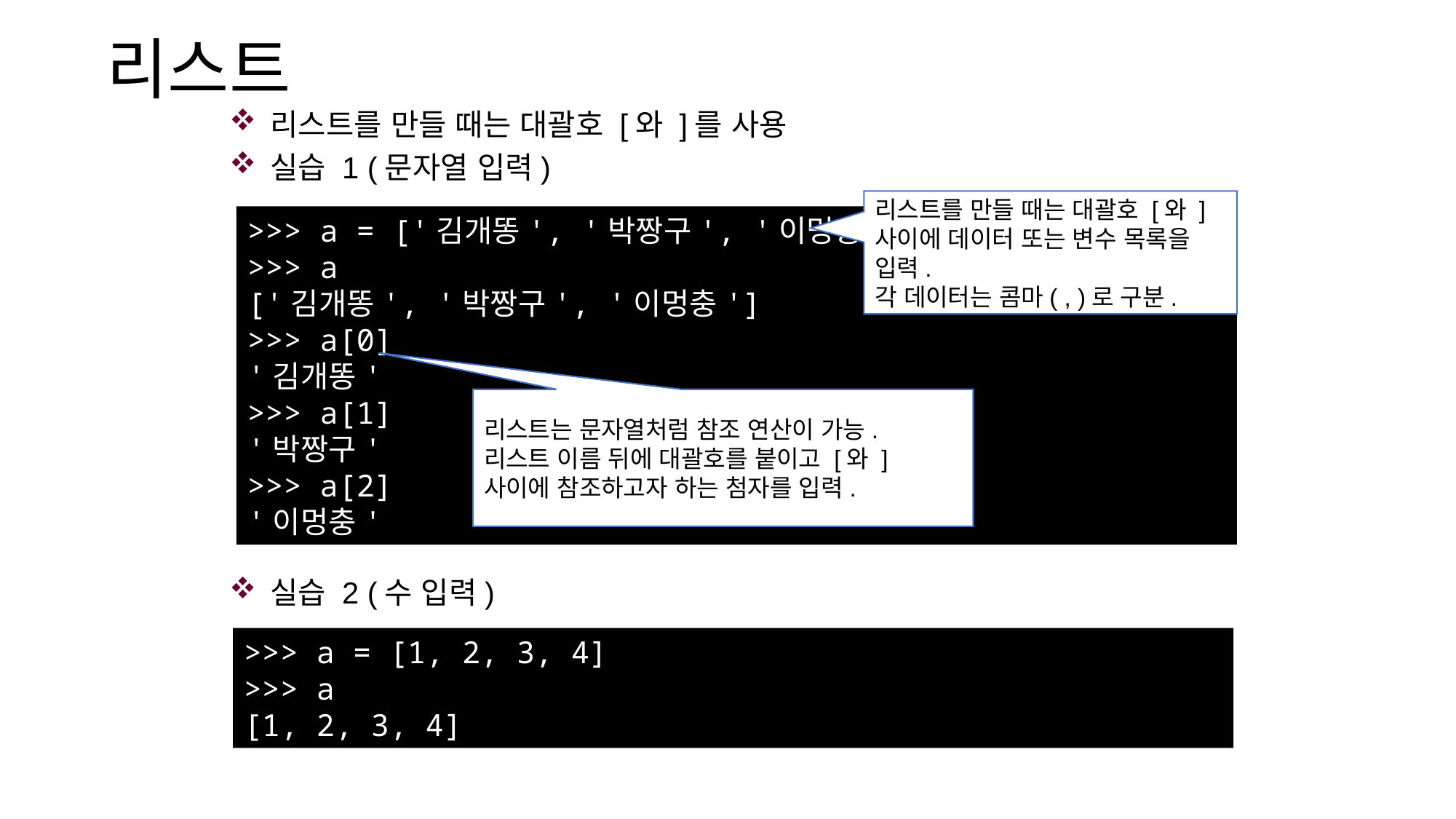

# 리스트
리스트를 만들 때는 대괄호 [와 ]를 사용
실습 1 (문자열 입력)

실습 2 (수 입력)
리스트를 만들 때는 대괄호 [와 ] 사이에 데이터 또는 변수 목록을 입력.
각 데이터는 콤마( , )로 구분.
>>> a = ['김개똥', '박짱구', '이멍충']
>>> a
['김개똥', '박짱구', '이멍충']
>>> a[0]
'김개똥'
>>> a[1]
'박짱구'
>>> a[2]
'이멍충'
리스트는 문자열처럼 참조 연산이 가능.
리스트 이름 뒤에 대괄호를 붙이고 [와 ] 사이에 참조하고자 하는 첨자를 입력.
>>> a = [1, 2, 3, 4]
>>> a
[1, 2, 3, 4]